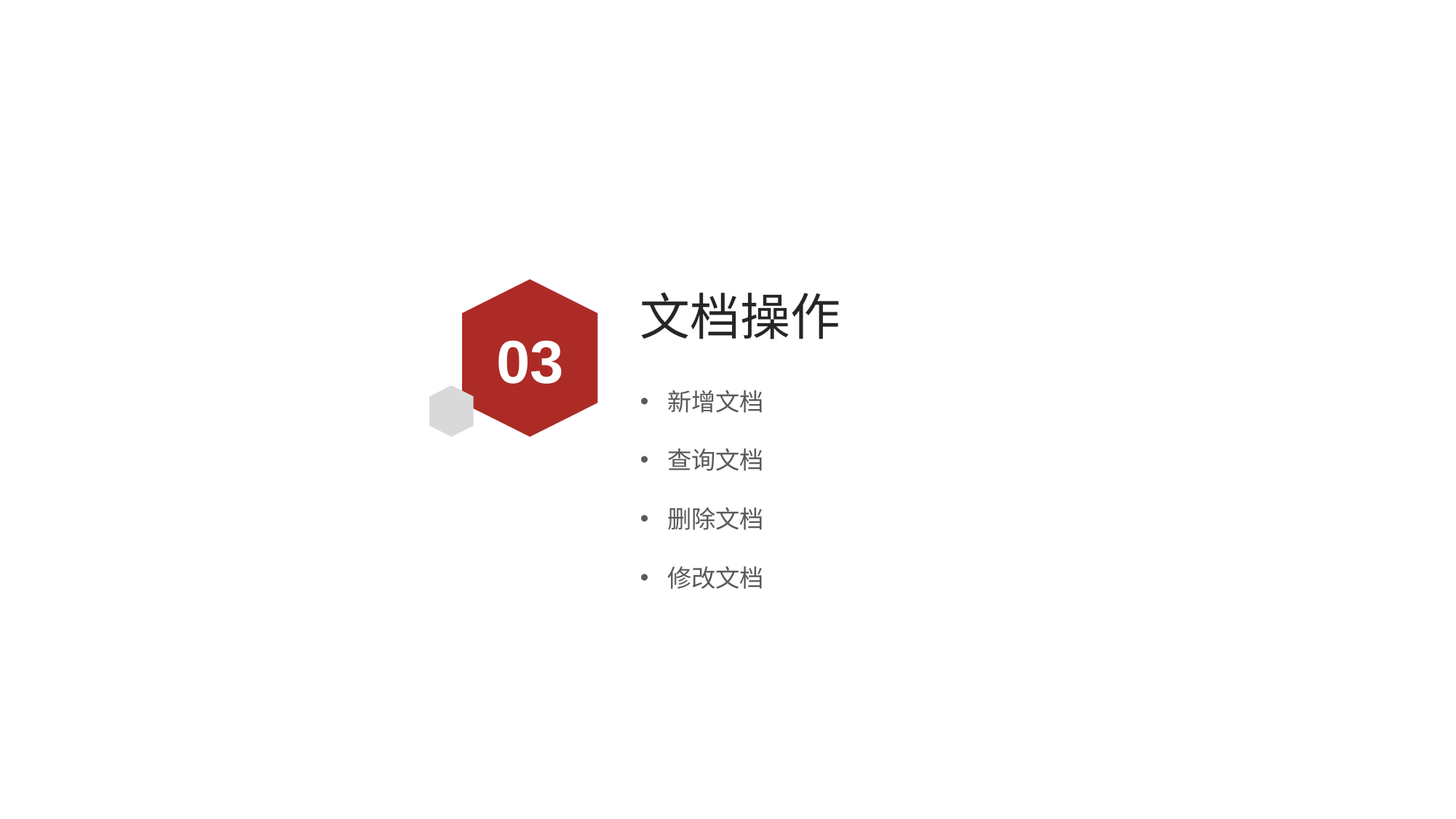

# 文档操作
03
新增文档
查询文档
删除文档
修改文档